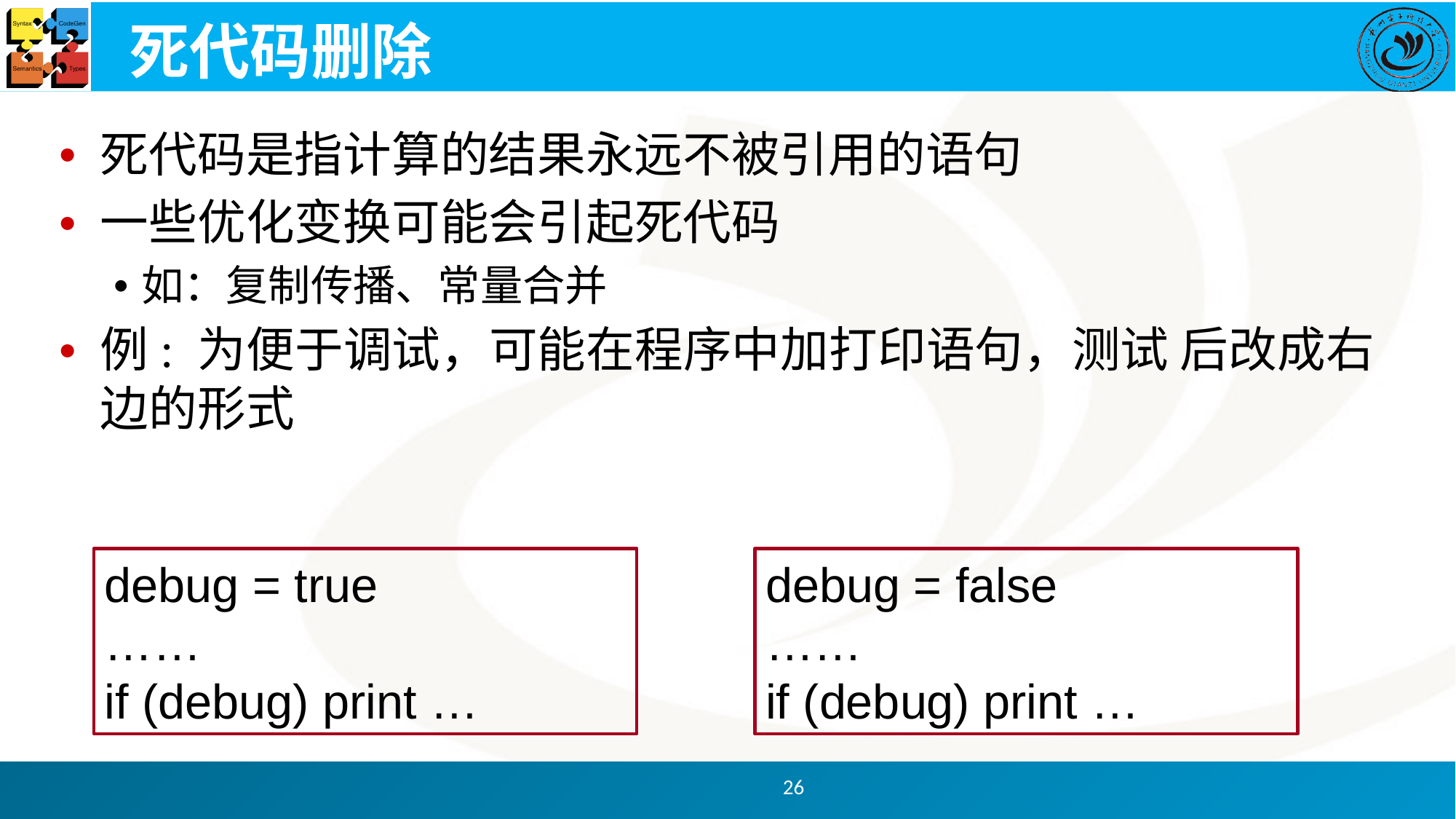

# 死代码删除
死代码是指计算的结果永远不被引用的语句
一些优化变换可能会引起死代码
如：复制传播、常量合并
例: 为便于调试，可能在程序中加打印语句，测试 后改成右边的形式
debug = true
……
if (debug) print …
debug = false
……
if (debug) print …
26